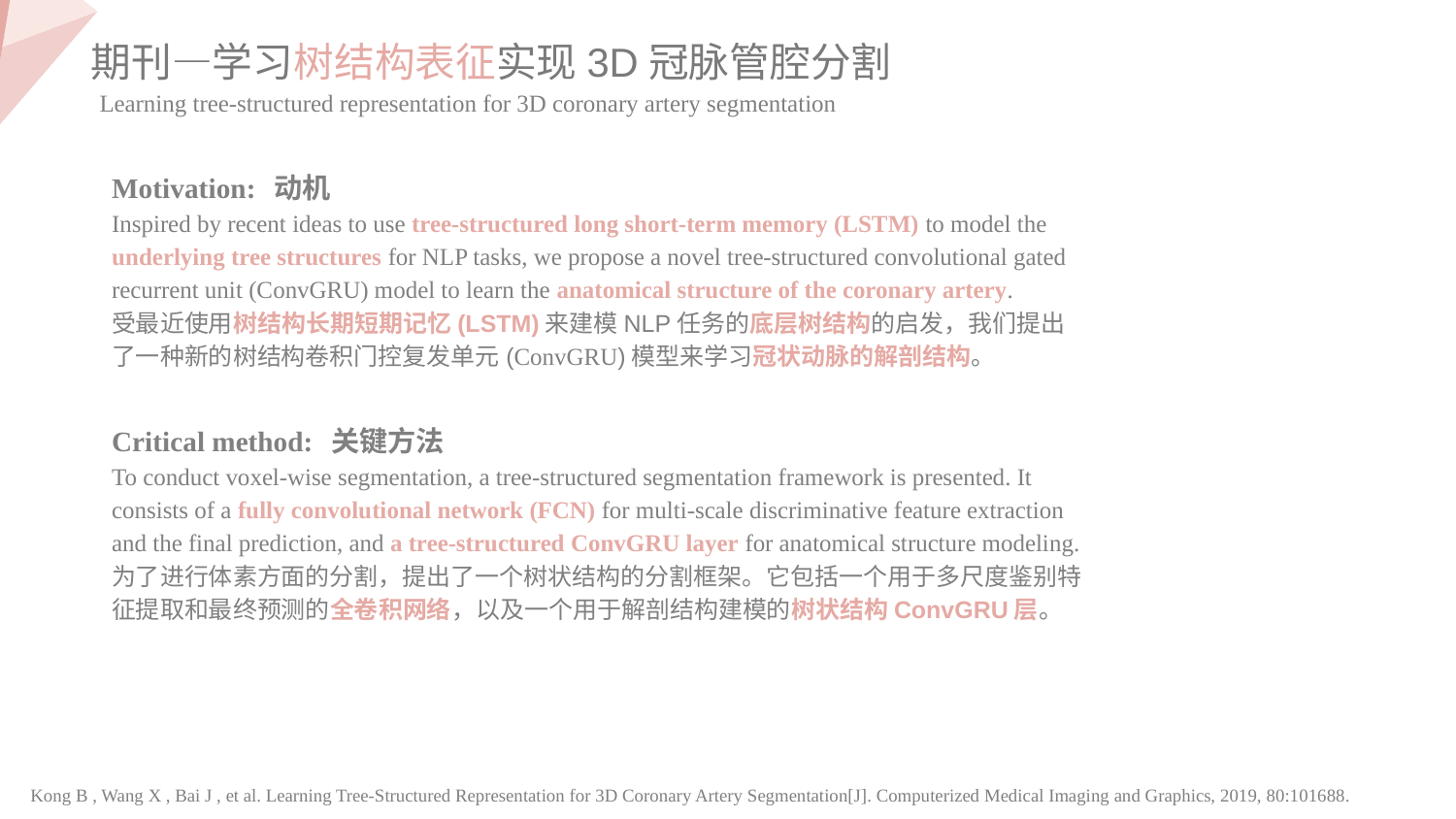

期刊—学习树结构表征实现3D冠脉管腔分割
Learning tree-structured representation for 3D coronary artery segmentation
Motivation:  动机
Inspired by recent ideas to use tree-structured long short-term memory (LSTM) to model the underlying tree structures for NLP tasks, we propose a novel tree-structured convolutional gated recurrent unit (ConvGRU) model to learn the anatomical structure of the coronary artery.
受最近使用树结构长期短期记忆(LSTM)来建模NLP任务的底层树结构的启发，我们提出了一种新的树结构卷积门控复发单元(ConvGRU)模型来学习冠状动脉的解剖结构。
Critical method:  关键方法
To conduct voxel-wise segmentation, a tree-structured segmentation framework is presented. It consists of a fully convolutional network (FCN) for multi-scale discriminative feature extraction and the final prediction, and a tree-structured ConvGRU layer for anatomical structure modeling.
为了进行体素方面的分割，提出了一个树状结构的分割框架。它包括一个用于多尺度鉴别特征提取和最终预测的全卷积网络，以及一个用于解剖结构建模的树状结构ConvGRU层。
Kong B , Wang X , Bai J , et al. Learning Tree-Structured Representation for 3D Coronary Artery Segmentation[J]. Computerized Medical Imaging and Graphics, 2019, 80:101688.